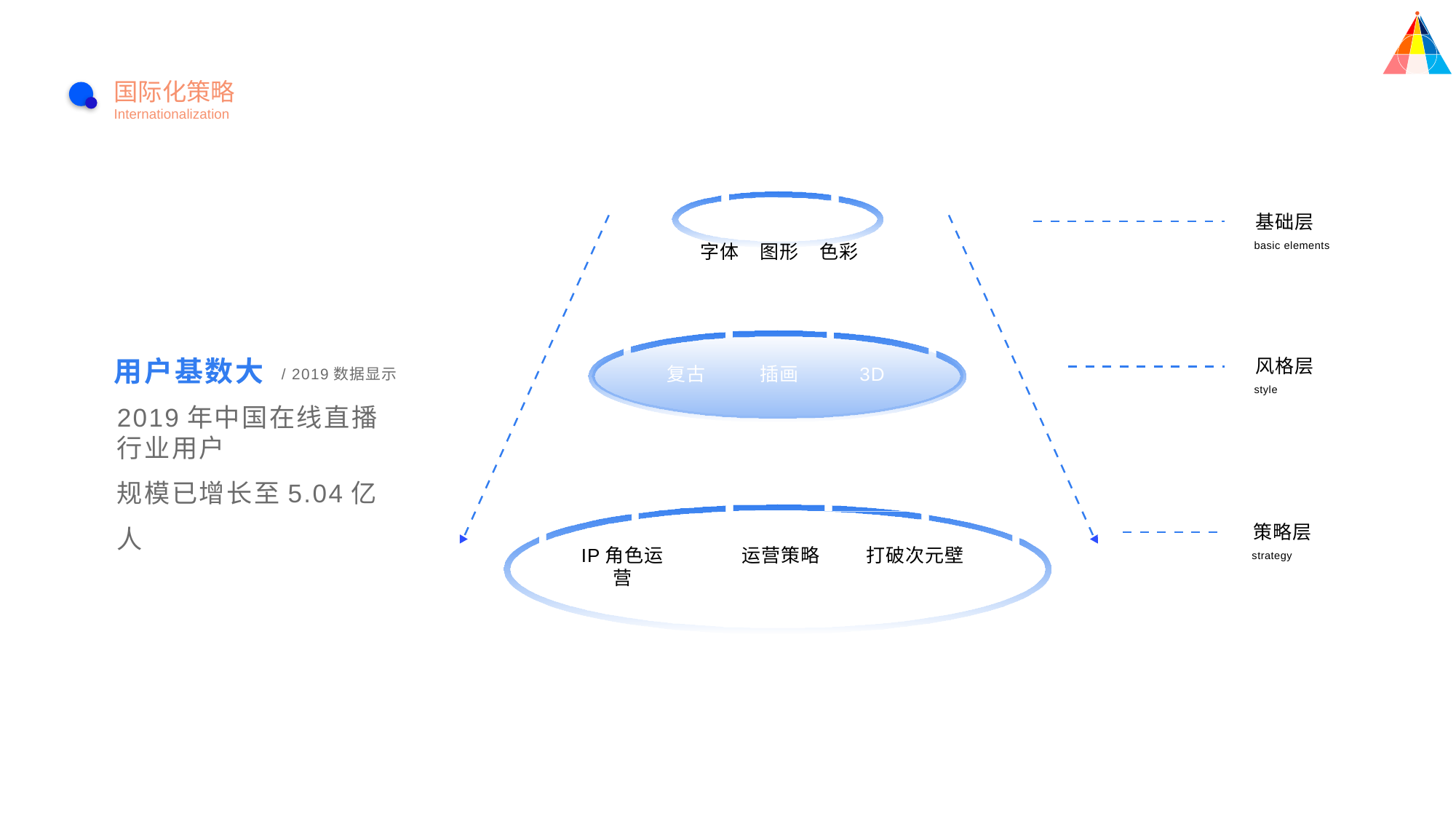

国际化策略
Internationalization

基础层

basic elements
字体
图形
色彩

用户基数大
风格层
/ 2019数据显示
复古
插画
3D

style
2019年中国在线直播行业用户
规模已增长至5.04亿人

策略层

IP角色运营
运营策略
打破次元壁
strategy